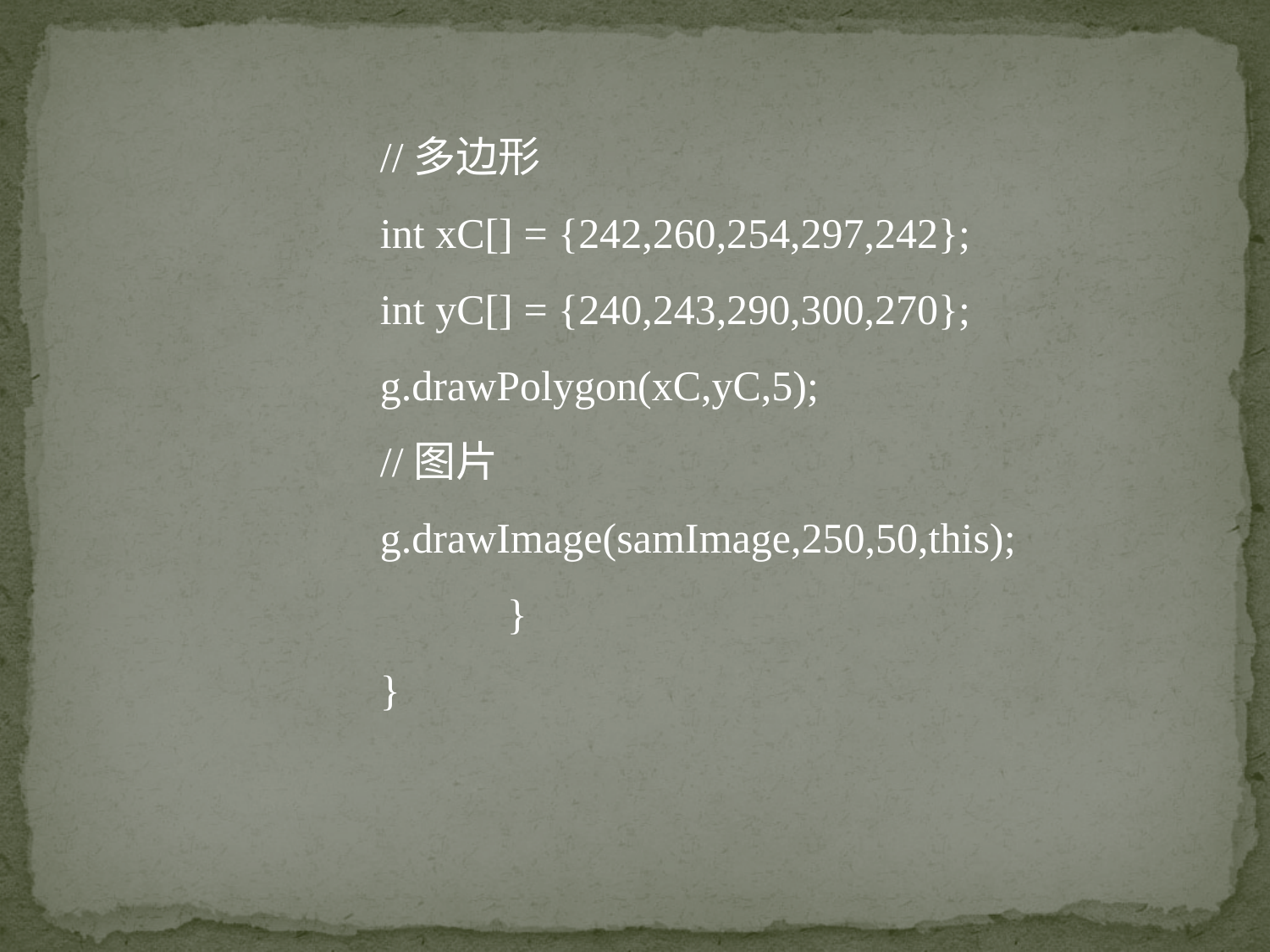

//多边形
int xC[] = {242,260,254,297,242};
int yC[] = {240,243,290,300,270};
g.drawPolygon(xC,yC,5);
//图片
g.drawImage(samImage,250,50,this);
	}
}